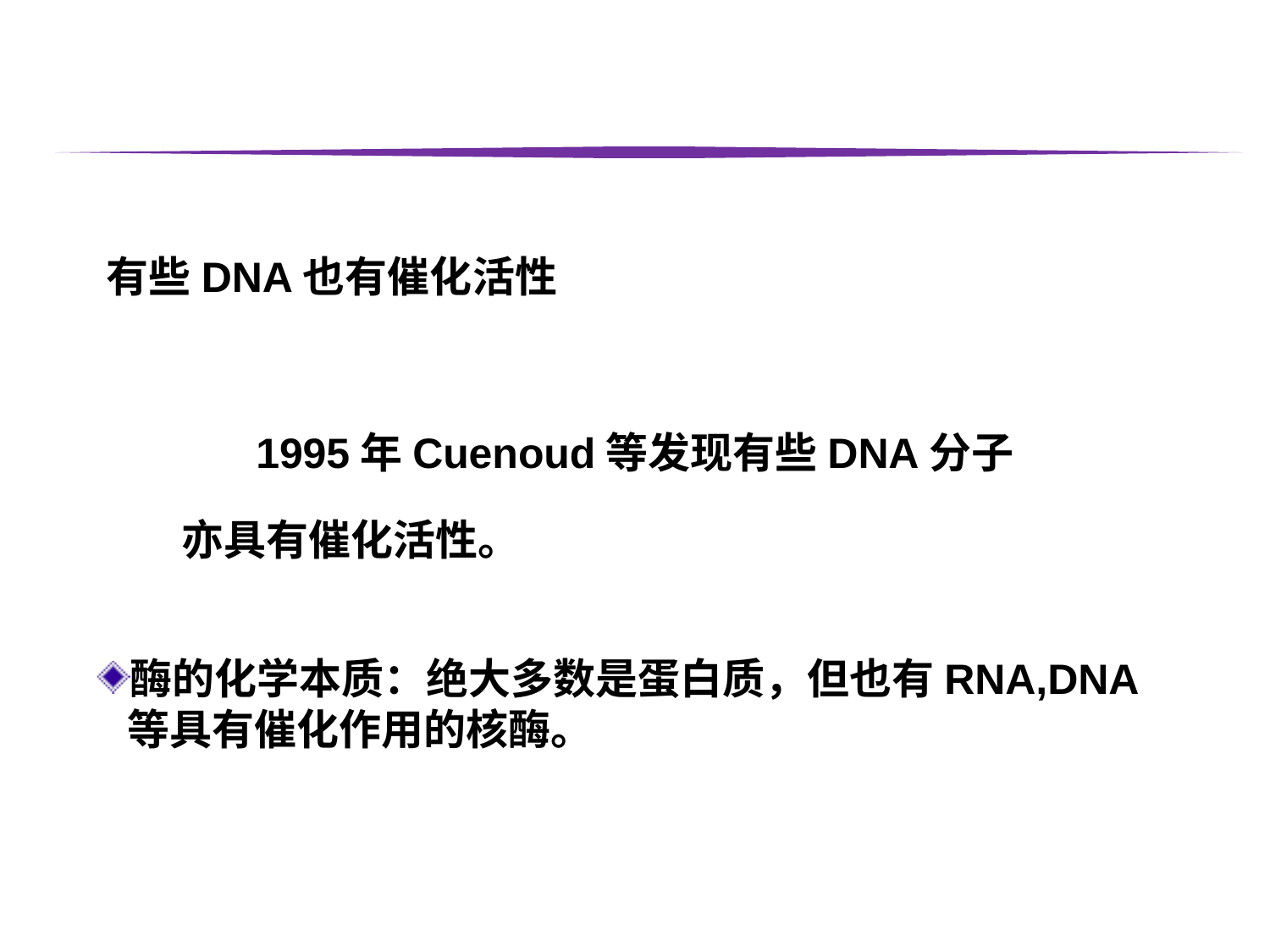

有些DNA也有催化活性
       1995年Cuenoud等发现有些DNA分子亦具有催化活性。
酶的化学本质：绝大多数是蛋白质，但也有RNA,DNA等具有催化作用的核酶。